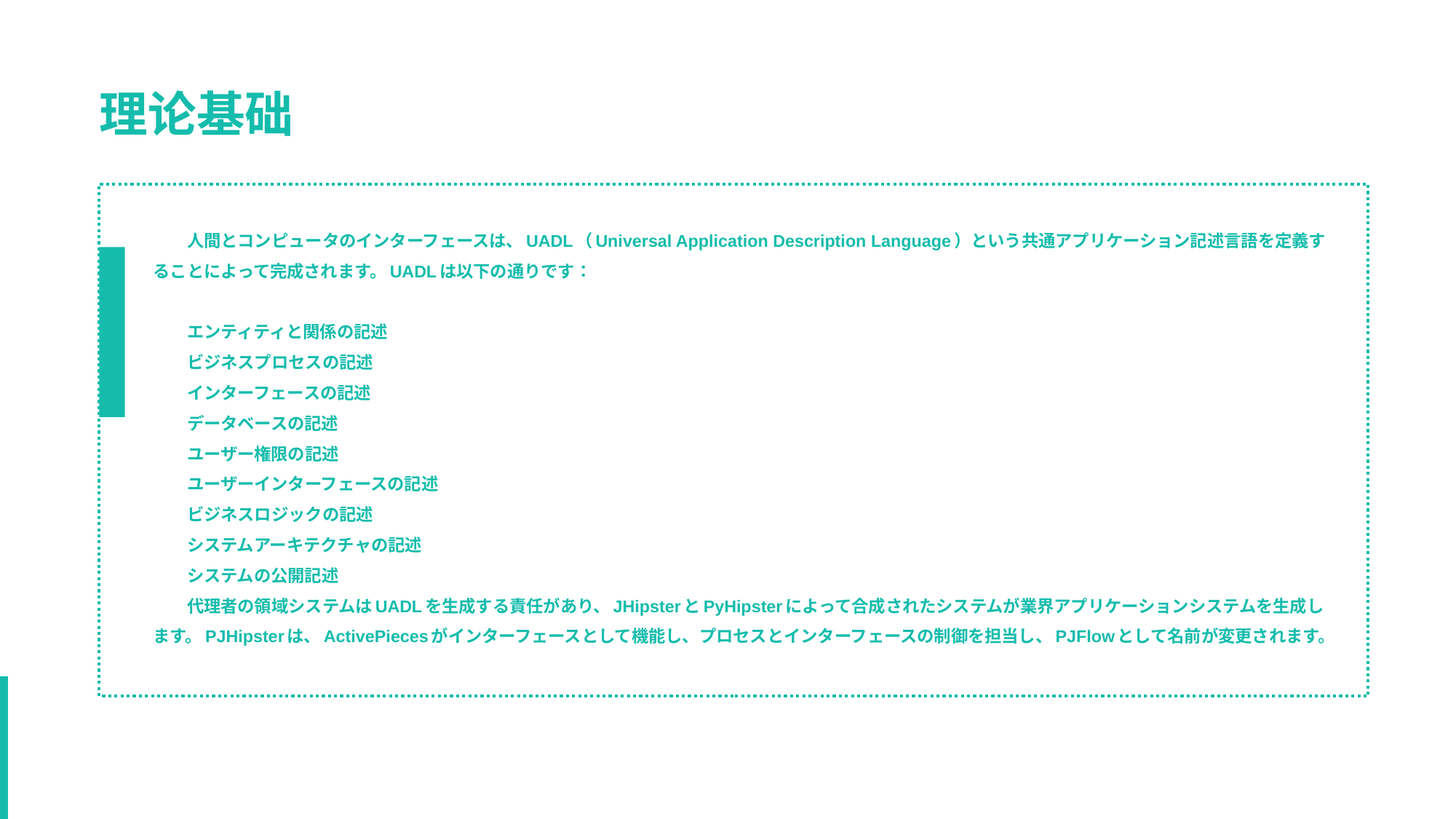

理论基础

人間とコンピュータのインターフェースは、UADL（Universal Application Description Language）という共通アプリケーション記述言語を定義することによって完成されます。UADLは以下の通りです：

エンティティと関係の記述
ビジネスプロセスの記述
インターフェースの記述
データベースの記述
ユーザー権限の記述
ユーザーインターフェースの記述
ビジネスロジックの記述
システムアーキテクチャの記述
システムの公開記述
代理者の領域システムはUADLを生成する責任があり、JHipsterとPyHipsterによって合成されたシステムが業界アプリケーションシステムを生成します。PJHipsterは、ActivePiecesがインターフェースとして機能し、プロセスとインターフェースの制御を担当し、PJFlowとして名前が変更されます。